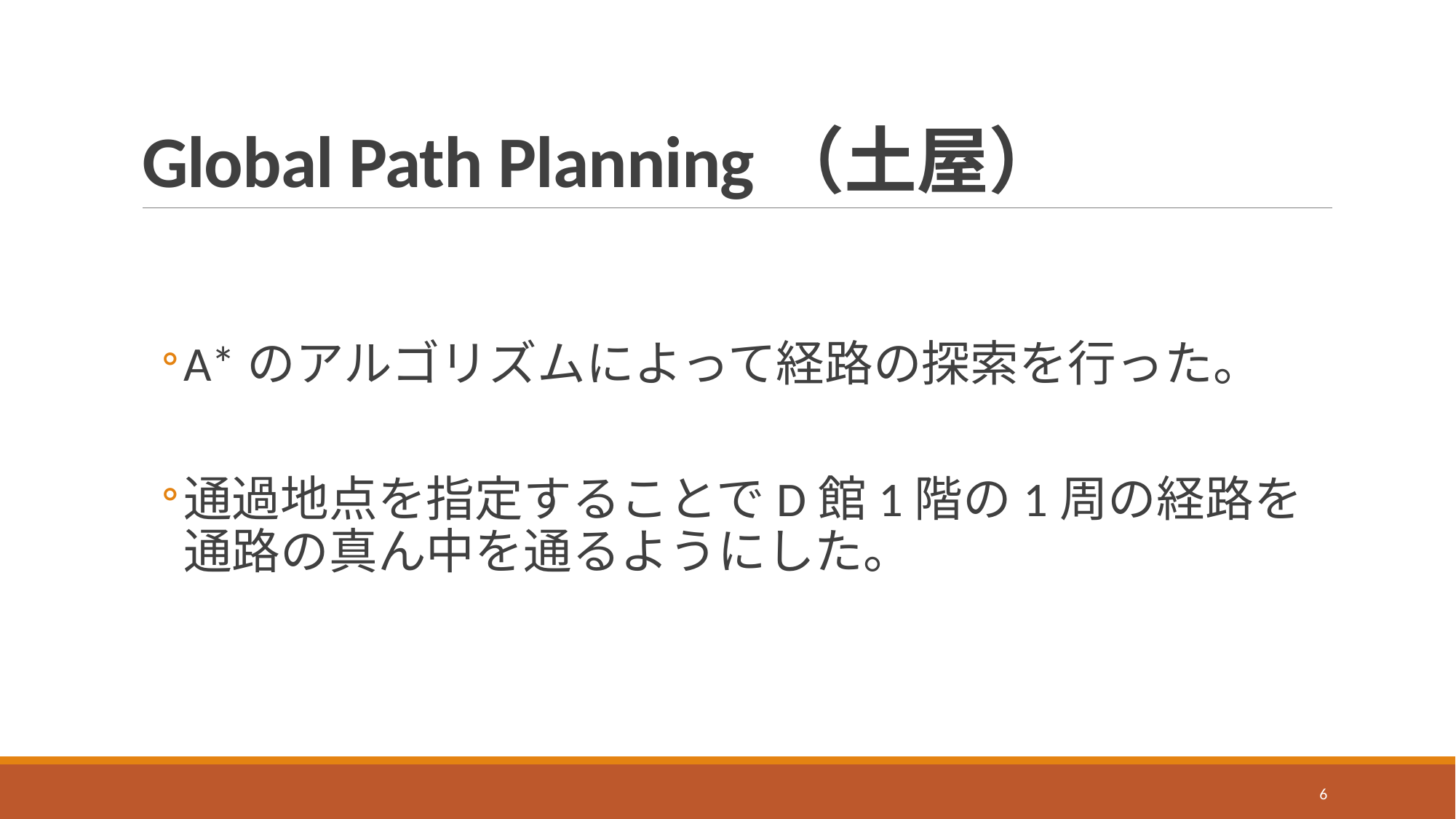

# Global Path Planning（土屋）

A*のアルゴリズムによって経路の探索を行った。

通過地点を指定することでD館1階の1周の経路を通路の真ん中を通るようにした。

6